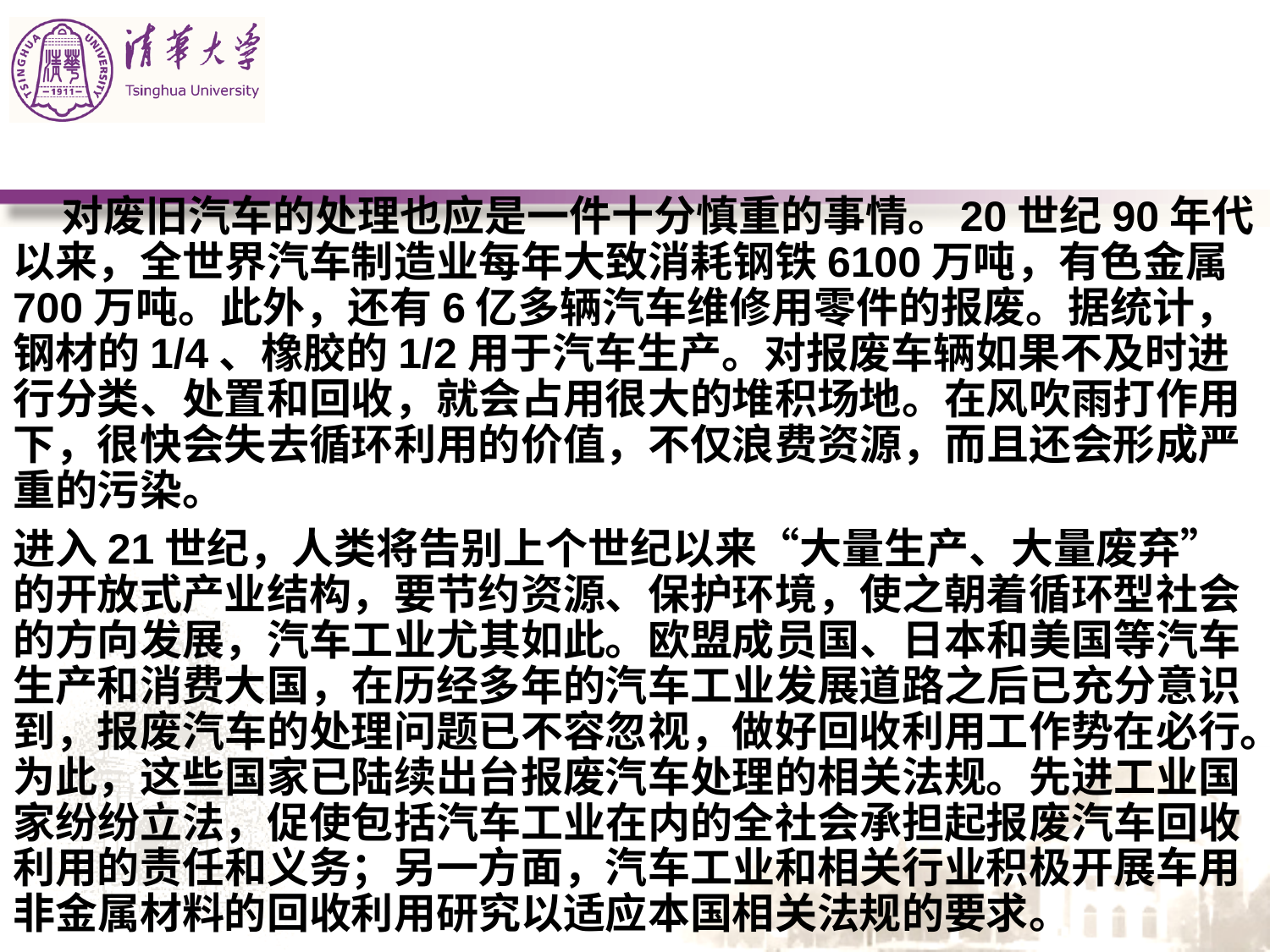

#
    对废旧汽车的处理也应是一件十分慎重的事情。20世纪90年代以来，全世界汽车制造业每年大致消耗钢铁6100万吨，有色金属700万吨。此外，还有6亿多辆汽车维修用零件的报废。据统计，钢材的1/4、橡胶的1/2用于汽车生产。对报废车辆如果不及时进行分类、处置和回收，就会占用很大的堆积场地。在风吹雨打作用下，很快会失去循环利用的价值，不仅浪费资源，而且还会形成严重的污染。
进入21世纪，人类将告别上个世纪以来“大量生产、大量废弃”的开放式产业结构，要节约资源、保护环境，使之朝着循环型社会的方向发展，汽车工业尤其如此。欧盟成员国、日本和美国等汽车生产和消费大国，在历经多年的汽车工业发展道路之后已充分意识到，报废汽车的处理问题已不容忽视，做好回收利用工作势在必行。为此，这些国家已陆续出台报废汽车处理的相关法规。先进工业国家纷纷立法，促使包括汽车工业在内的全社会承担起报废汽车回收利用的责任和义务；另一方面，汽车工业和相关行业积极开展车用非金属材料的回收利用研究以适应本国相关法规的要求。